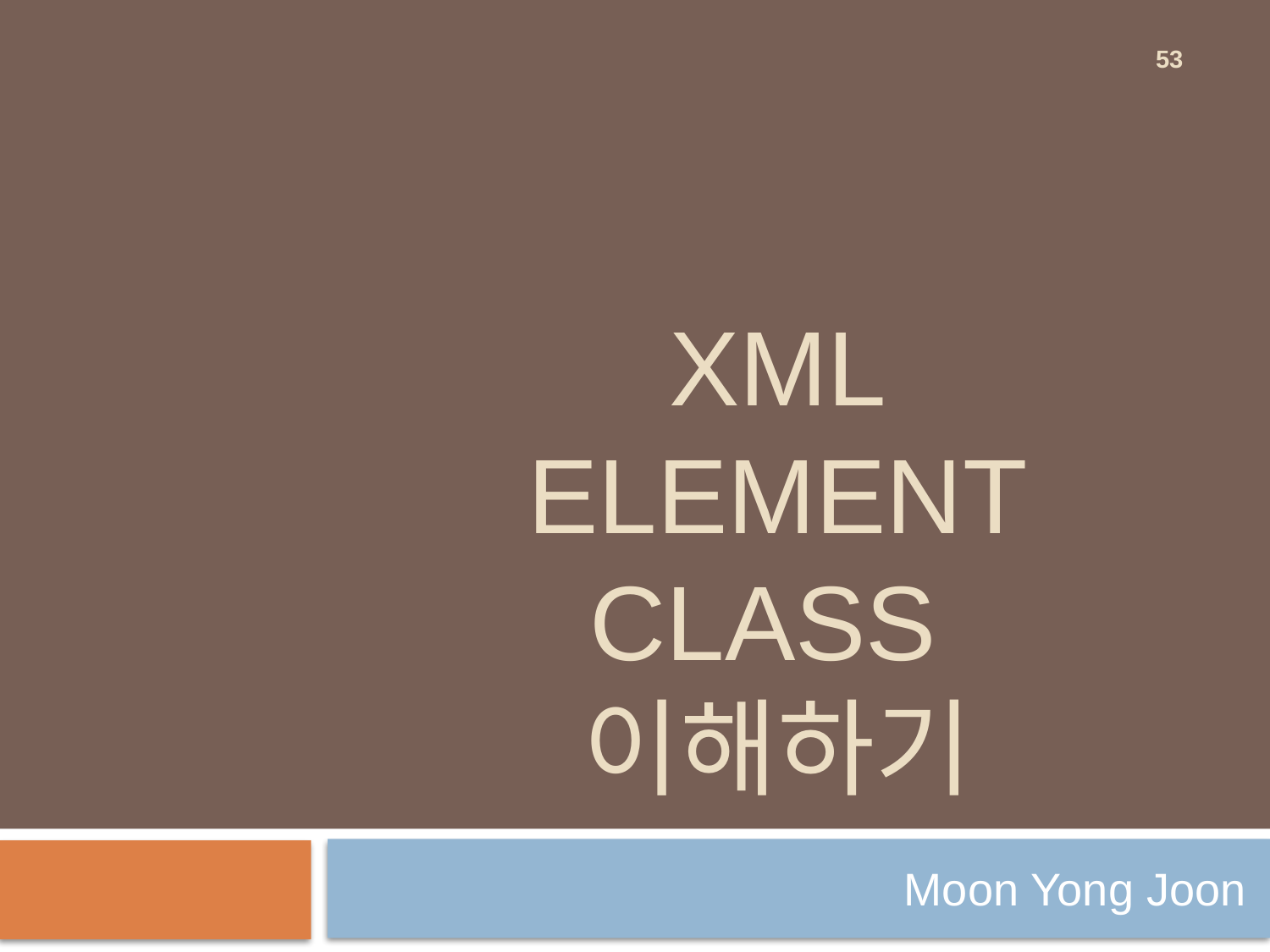

53
# Xml Element class 이해하기
Moon Yong Joon